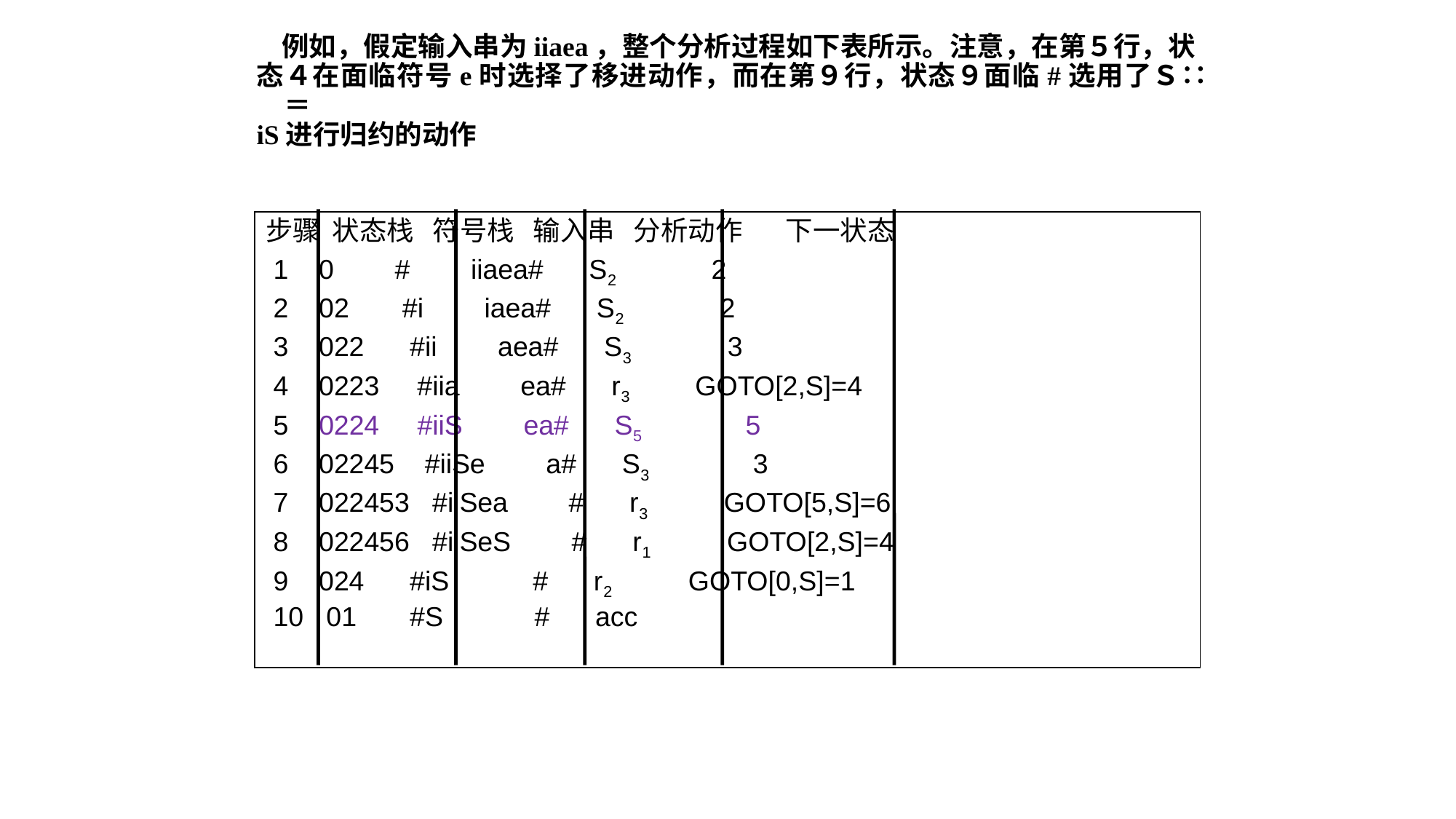

例如，假定输入串为iiaea，整个分析过程如下表所示。注意，在第５行，状
态４在面临符号e时选择了移进动作，而在第９行，状态９面临#选用了Ｓ∷＝
iS进行归约的动作

步骤  状态栈   符号栈   输入串   分析动作       下一状态
 1    0        #        iiaea#      S2                     2
 2    02       #i        iaea#      S2                      2
 3    022      #ii        aea#      S3                      3
 4    0223     #iia        ea#      r3               GOTO[2,S]=4
 5    0224     #iiS        ea#      S5                    5
 6    02245    #iiSe        a#      S3                    3
 7    022453   #iiSea        #      r3          GOTO[5,S]=6
 8    022456   #iiSeS        #      r1          GOTO[2,S]=4
 9    024      #iS           #      r2          GOTO[0,S]=1
 10   01       #S            #      acc